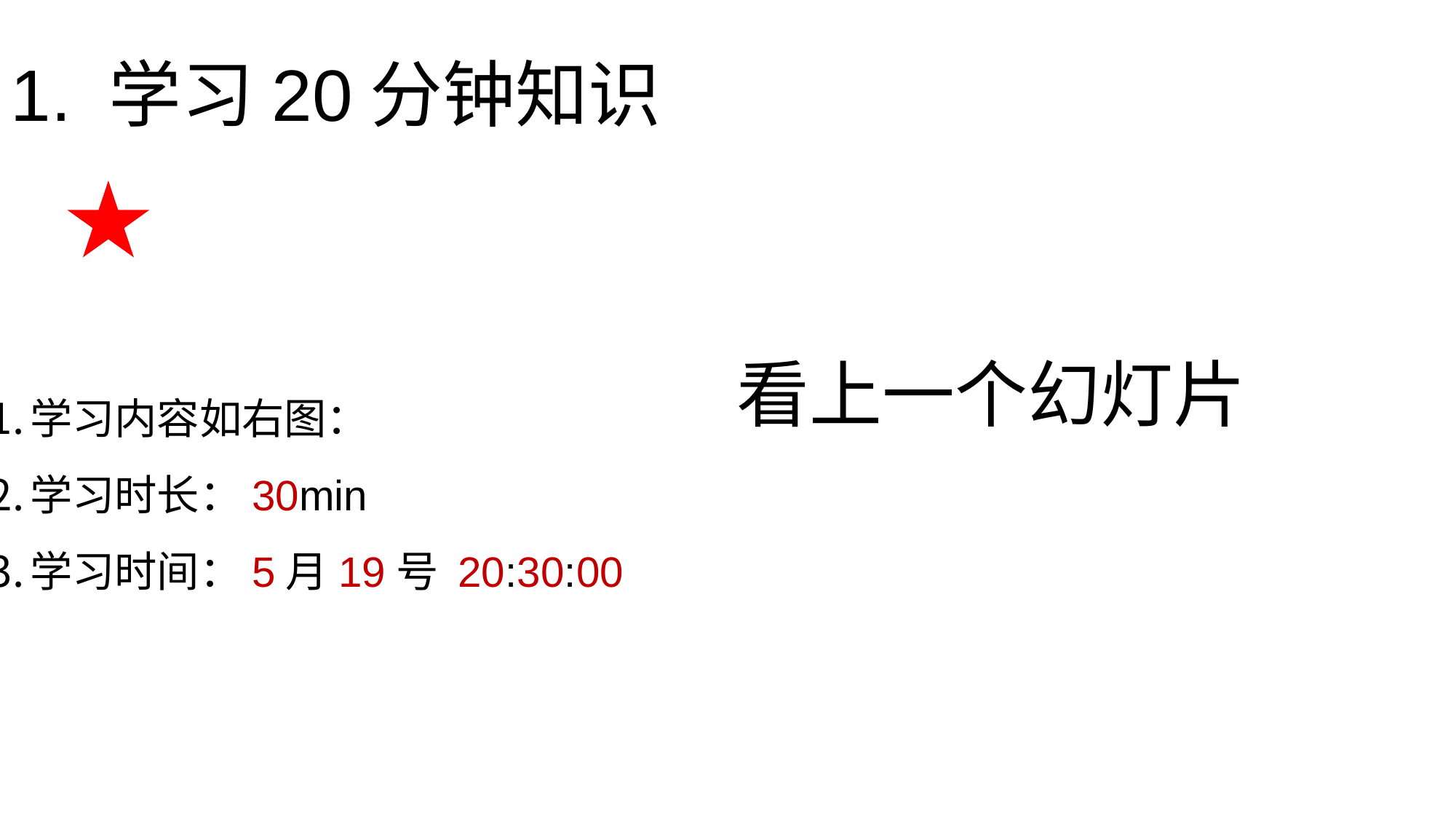

1. 学习20分钟知识

看上一个幻灯片
学习内容如右图：
学习时长：30min
学习时间：5月19号 20:30:00